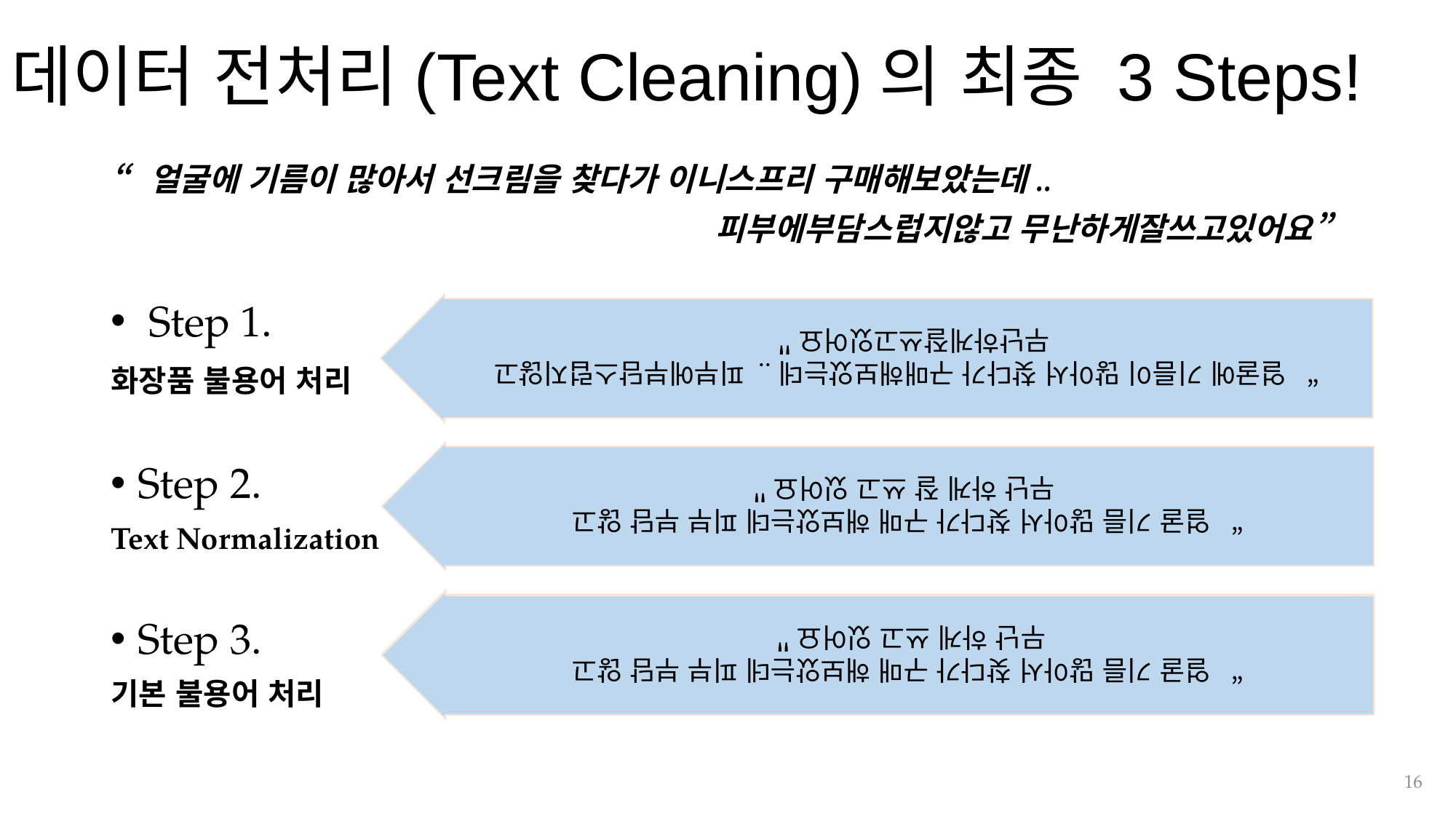

# 데이터 전처리(Text Cleaning)의 최종 3 Steps!
“얼굴에 기름이 많아서 선크림을 찾다가 이니스프리 구매해보았는데..
                                                                   피부에부담스럽지않고 무난하게잘쓰고있어요”
 Step 1.
화장품 불용어 처리

Step 2.
Text Normalization

Step 3.
기본 불용어 처리
“얼굴에 기름이 많아서 찾다가 구매해보았는데.. 피부에부담스럽지않고
무난하게잘쓰고있어요＂
“얼굴 기름 많아서 찾다가 구매 해보았는데 피부 부담 않고
 무난 하게 잘 쓰고 있어요＂

“얼굴 기름 많아서 찾다가 구매 해보았는데 피부 부담 않고
무난 하게 쓰고 있어요＂
16